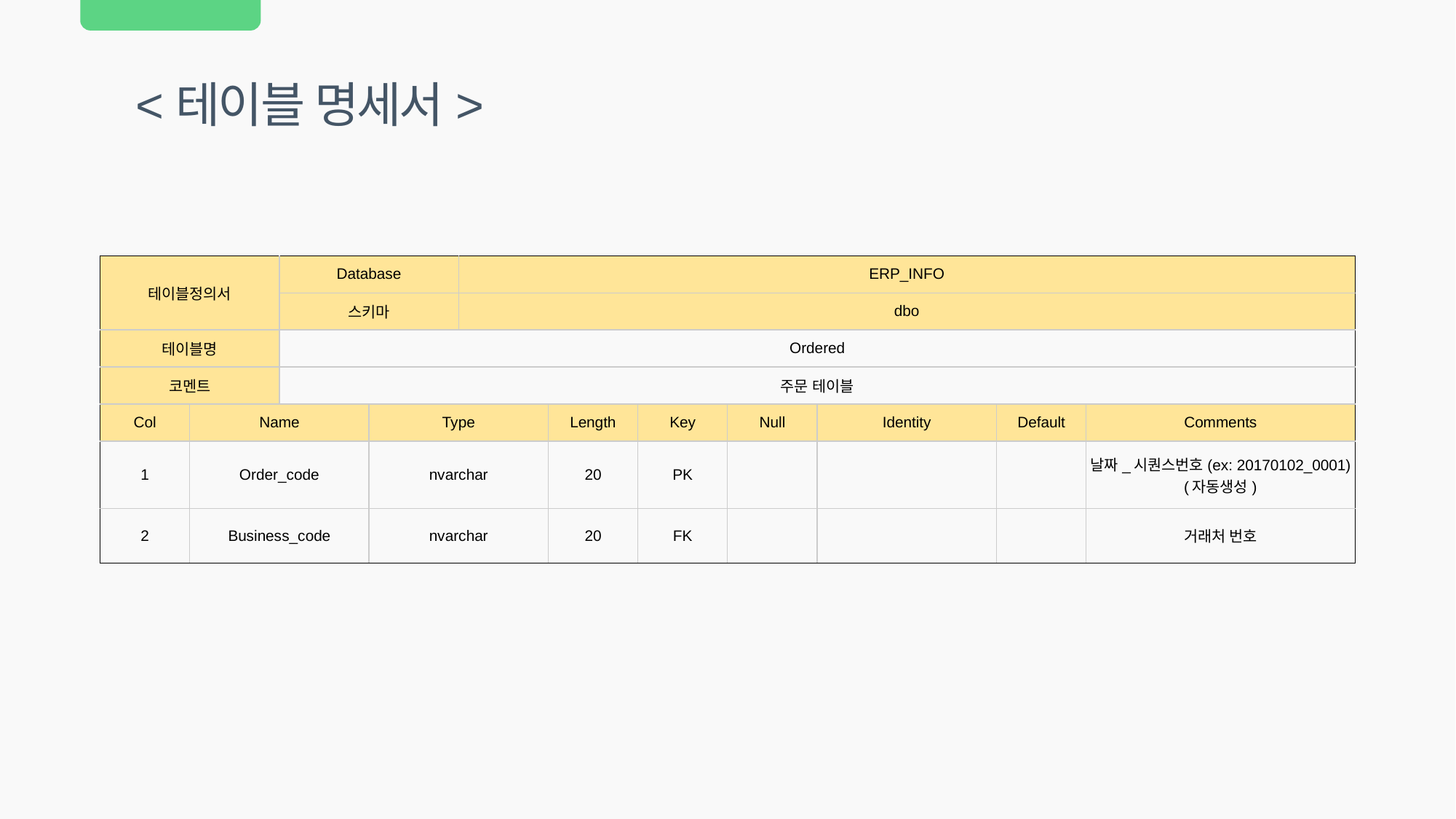

<테이블 명세서>
| 테이블정의서 |  | Database |  | ERP\_INFO |  |  |  |  |  |  |
| --- | --- | --- | --- | --- | --- | --- | --- | --- | --- | --- |
|  |  | 스키마 |  | dbo |  |  |  |  |  |  |
| 테이블명 |  | Ordered |  |  |  |  |  |  |  |  |
| 코멘트 |  | 주문 테이블 |  |  |  |  |  |  |  |  |
| Col | Name |  | Type |  | Length | Key | Null | Identity | Default | Comments |
| 1 | Order\_code |  | nvarchar |  | 20 | PK |  |  |  | 날짜\_시퀀스번호(ex: 20170102\_0001) (자동생성) |
| 2 | Business\_code |  | nvarchar |  | 20 | FK |  |  |  | 거래처 번호 |